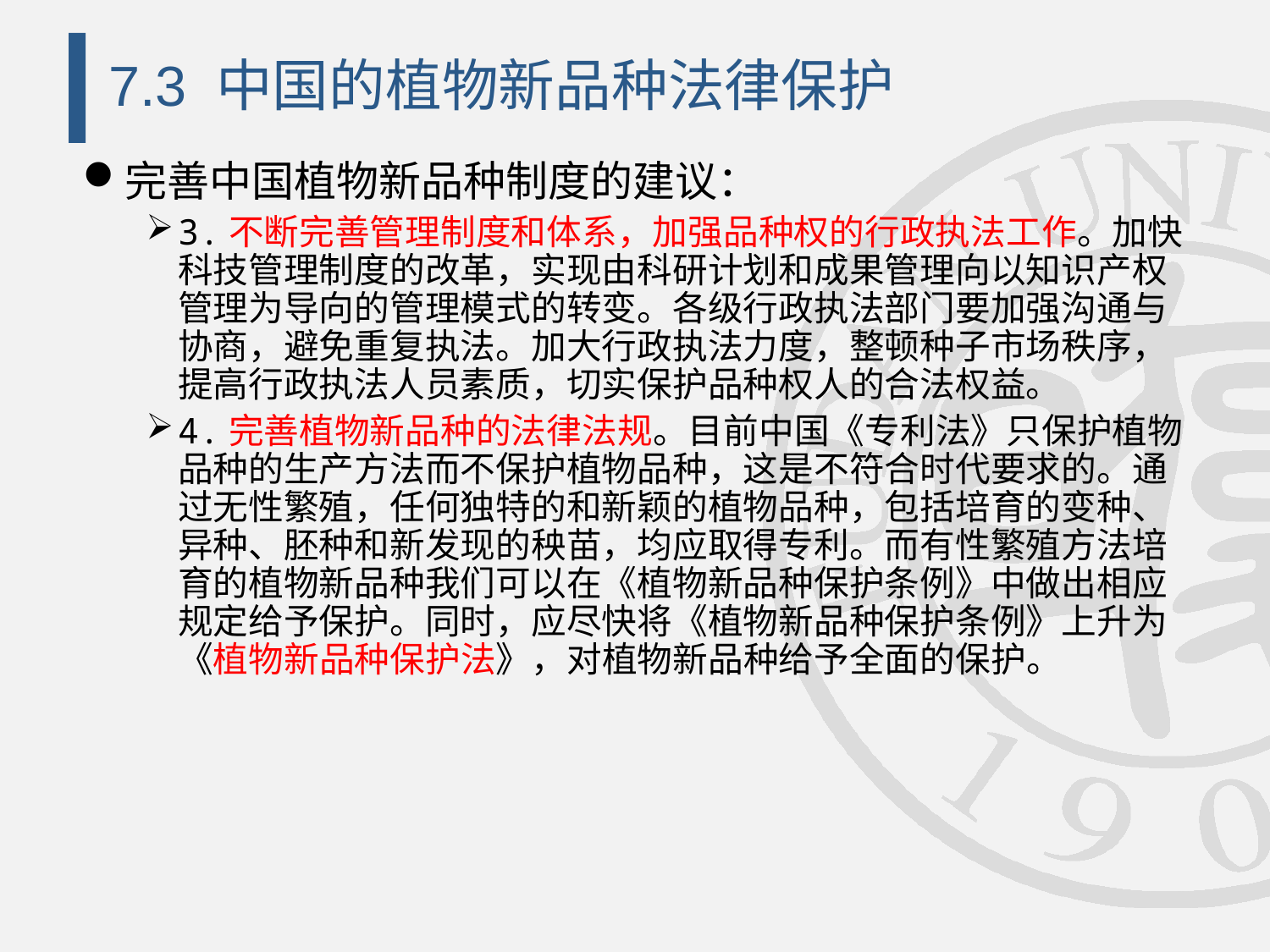

# 7.3 中国的植物新品种法律保护
完善中国植物新品种制度的建议：
3.不断完善管理制度和体系，加强品种权的行政执法工作。加快科技管理制度的改革，实现由科研计划和成果管理向以知识产权管理为导向的管理模式的转变。各级行政执法部门要加强沟通与协商，避免重复执法。加大行政执法力度，整顿种子市场秩序，提高行政执法人员素质，切实保护品种权人的合法权益。
4.完善植物新品种的法律法规。目前中国《专利法》只保护植物品种的生产方法而不保护植物品种，这是不符合时代要求的。通过无性繁殖，任何独特的和新颖的植物品种，包括培育的变种、异种、胚种和新发现的秧苗，均应取得专利。而有性繁殖方法培育的植物新品种我们可以在《植物新品种保护条例》中做出相应规定给予保护。同时，应尽快将《植物新品种保护条例》上升为《植物新品种保护法》，对植物新品种给予全面的保护。